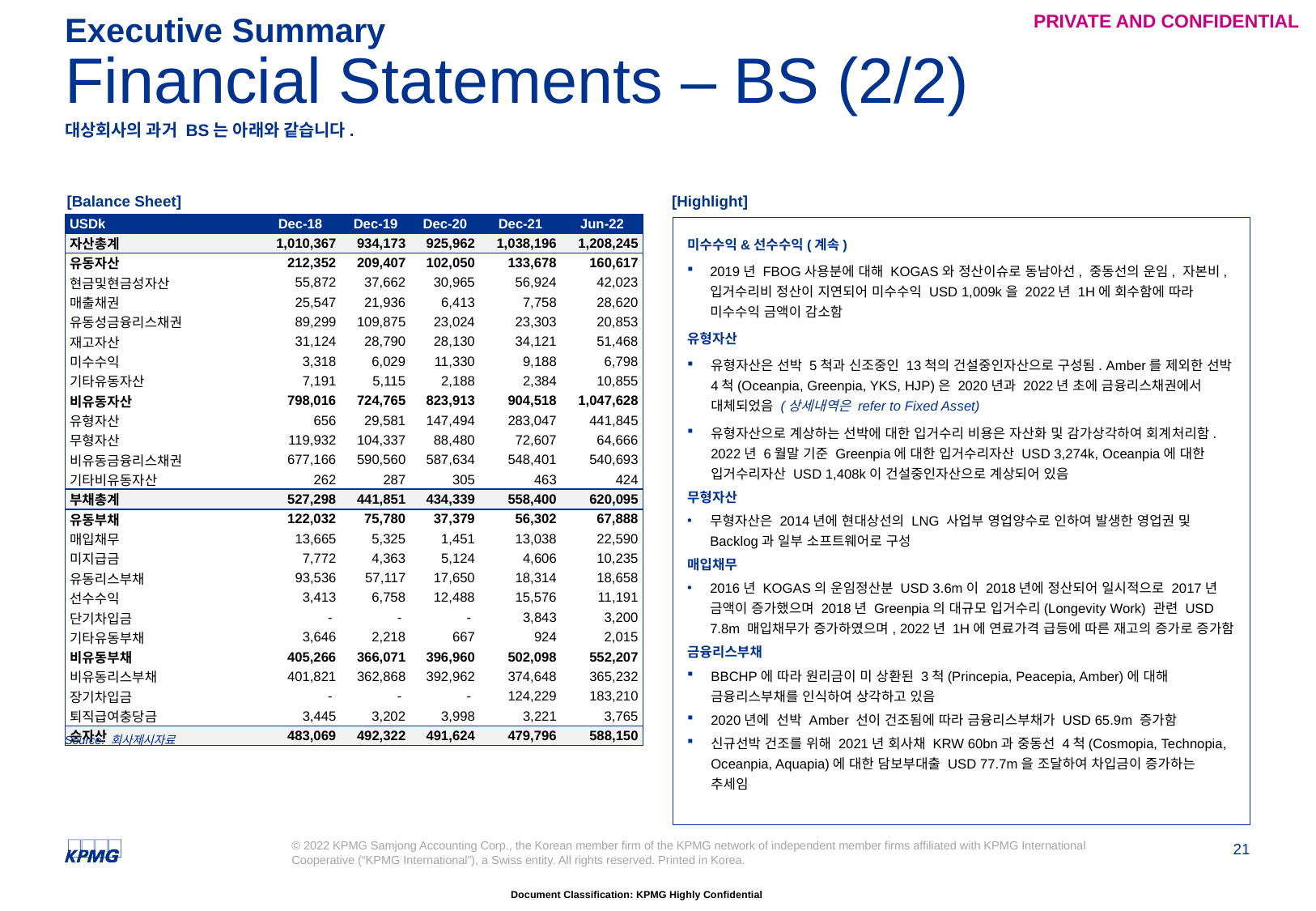

Executive Summary
# Financial Statements – BS (2/2)
대상회사의 과거 BS는 아래와 같습니다.
[Balance Sheet]
[Highlight]
| USDk | Dec-18 | Dec-19 | Dec-20 | Dec-21 | Jun-22 |
| --- | --- | --- | --- | --- | --- |
| 자산총계 | 1,010,367 | 934,173 | 925,962 | 1,038,196 | 1,208,245 |
| 유동자산 | 212,352 | 209,407 | 102,050 | 133,678 | 160,617 |
| 현금및현금성자산 | 55,872 | 37,662 | 30,965 | 56,924 | 42,023 |
| 매출채권 | 25,547 | 21,936 | 6,413 | 7,758 | 28,620 |
| 유동성금융리스채권 | 89,299 | 109,875 | 23,024 | 23,303 | 20,853 |
| 재고자산 | 31,124 | 28,790 | 28,130 | 34,121 | 51,468 |
| 미수수익 | 3,318 | 6,029 | 11,330 | 9,188 | 6,798 |
| 기타유동자산 | 7,191 | 5,115 | 2,188 | 2,384 | 10,855 |
| 비유동자산 | 798,016 | 724,765 | 823,913 | 904,518 | 1,047,628 |
| 유형자산 | 656 | 29,581 | 147,494 | 283,047 | 441,845 |
| 무형자산 | 119,932 | 104,337 | 88,480 | 72,607 | 64,666 |
| 비유동금융리스채권 | 677,166 | 590,560 | 587,634 | 548,401 | 540,693 |
| 기타비유동자산 | 262 | 287 | 305 | 463 | 424 |
| 부채총계 | 527,298 | 441,851 | 434,339 | 558,400 | 620,095 |
| 유동부채 | 122,032 | 75,780 | 37,379 | 56,302 | 67,888 |
| 매입채무 | 13,665 | 5,325 | 1,451 | 13,038 | 22,590 |
| 미지급금 | 7,772 | 4,363 | 5,124 | 4,606 | 10,235 |
| 유동리스부채 | 93,536 | 57,117 | 17,650 | 18,314 | 18,658 |
| 선수수익 | 3,413 | 6,758 | 12,488 | 15,576 | 11,191 |
| 단기차입금 | - | - | - | 3,843 | 3,200 |
| 기타유동부채 | 3,646 | 2,218 | 667 | 924 | 2,015 |
| 비유동부채 | 405,266 | 366,071 | 396,960 | 502,098 | 552,207 |
| 비유동리스부채 | 401,821 | 362,868 | 392,962 | 374,648 | 365,232 |
| 장기차입금 | - | - | - | 124,229 | 183,210 |
| 퇴직급여충당금 | 3,445 | 3,202 | 3,998 | 3,221 | 3,765 |
| 순자산 | 483,069 | 492,322 | 491,624 | 479,796 | 588,150 |
미수수익&선수수익(계속)
2019년 FBOG사용분에 대해 KOGAS와 정산이슈로 동남아선, 중동선의 운임, 자본비, 입거수리비 정산이 지연되어 미수수익 USD 1,009k을 2022년 1H에 회수함에 따라 미수수익 금액이 감소함
유형자산
유형자산은 선박 5척과 신조중인 13척의 건설중인자산으로 구성됨. Amber를 제외한 선박 4척(Oceanpia, Greenpia, YKS, HJP)은 2020년과 2022년 초에 금융리스채권에서 대체되었음 (상세내역은 refer to Fixed Asset)
유형자산으로 계상하는 선박에 대한 입거수리 비용은 자산화 및 감가상각하여 회계처리함. 2022년 6월말 기준 Greenpia에 대한 입거수리자산 USD 3,274k, Oceanpia에 대한 입거수리자산 USD 1,408k이 건설중인자산으로 계상되어 있음
무형자산
무형자산은 2014년에 현대상선의 LNG 사업부 영업양수로 인하여 발생한 영업권 및 Backlog과 일부 소프트웨어로 구성
매입채무
2016년 KOGAS의 운임정산분 USD 3.6m이 2018년에 정산되어 일시적으로 2017년 금액이 증가했으며 2018년 Greenpia의 대규모 입거수리(Longevity Work) 관련 USD 7.8m 매입채무가 증가하였으며, 2022년 1H에 연료가격 급등에 따른 재고의 증가로 증가함
금융리스부채
BBCHP에 따라 원리금이 미 상환된 3척(Princepia, Peacepia, Amber)에 대해 금융리스부채를 인식하여 상각하고 있음
2020년에  선박 Amber 선이 건조됨에 따라 금융리스부채가 USD 65.9m 증가함
신규선박 건조를 위해 2021년 회사채 KRW 60bn과 중동선 4척(Cosmopia, Technopia, Oceanpia, Aquapia)에 대한 담보부대출 USD 77.7m을 조달하여 차입금이 증가하는 추세임

Source: 회사제시자료